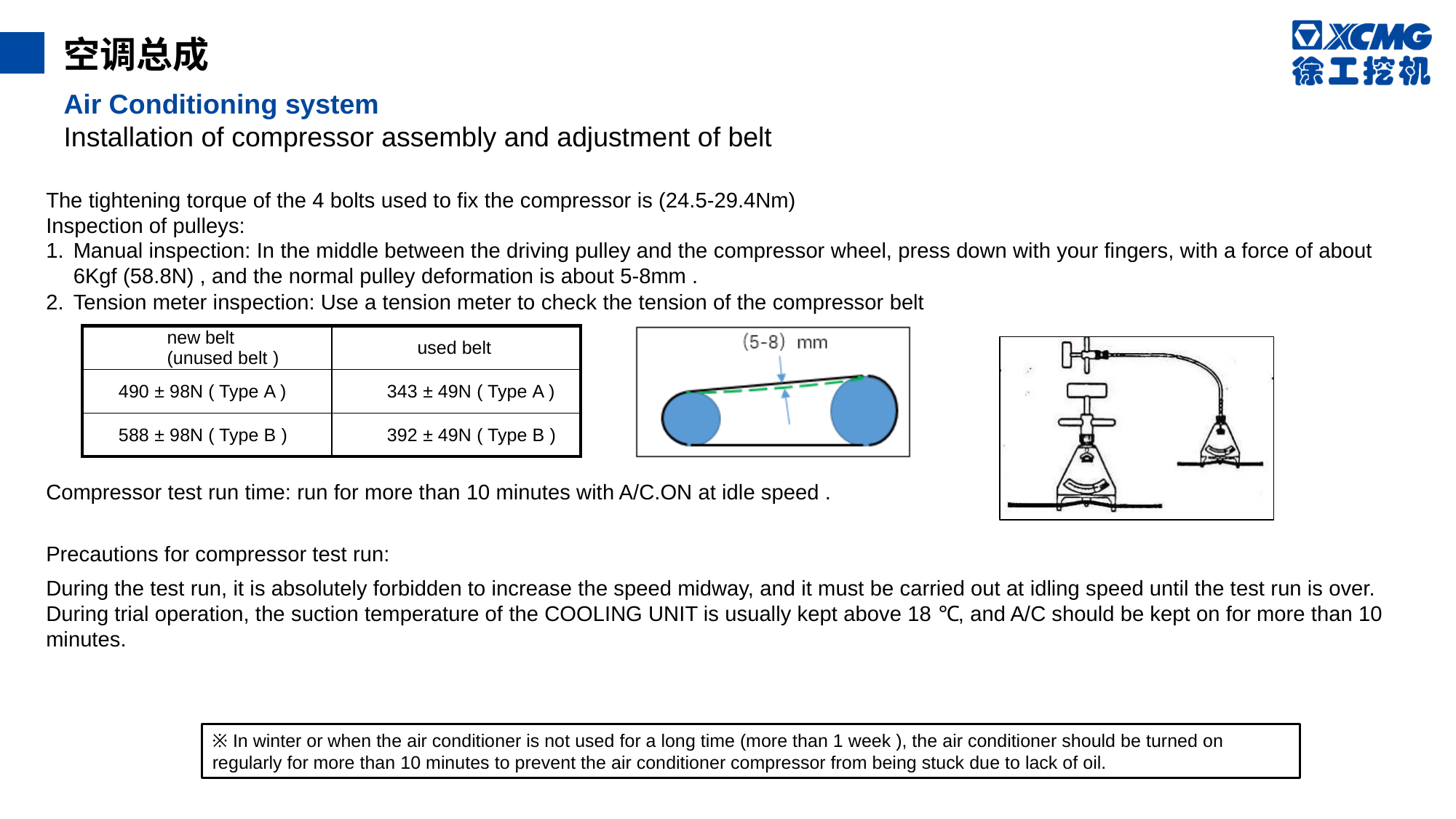

空调总成

Air Conditioning system
Installation of compressor assembly and adjustment of belt
The tightening torque of the 4 bolts used to fix the compressor is (24.5-29.4Nm)
Inspection of pulleys:
Manual inspection: In the middle between the driving pulley and the compressor wheel, press down with your fingers, with a force of about 6Kgf (58.8N) , and the normal pulley deformation is about 5-8mm .
Tension meter inspection: Use a tension meter to check the tension of the compressor belt

| new belt (unused belt ) | used belt |
| --- | --- |
| 490 ± 98N ( Type A ) | 343 ± 49N ( Type A ) |
| 588 ± 98N ( Type B ) | 392 ± 49N ( Type B ) |

Compressor test run time: run for more than 10 minutes with A/C.ON at idle speed .
Precautions for compressor test run:
During the test run, it is absolutely forbidden to increase the speed midway, and it must be carried out at idling speed until the test run is over.
During trial operation, the suction temperature of the COOLING UNIT is usually kept above 18 ℃, and A/C should be kept on for more than 10 minutes.
※ In winter or when the air conditioner is not used for a long time (more than 1 week ), the air conditioner should be turned on regularly for more than 10 minutes to prevent the air conditioner compressor from being stuck due to lack of oil.